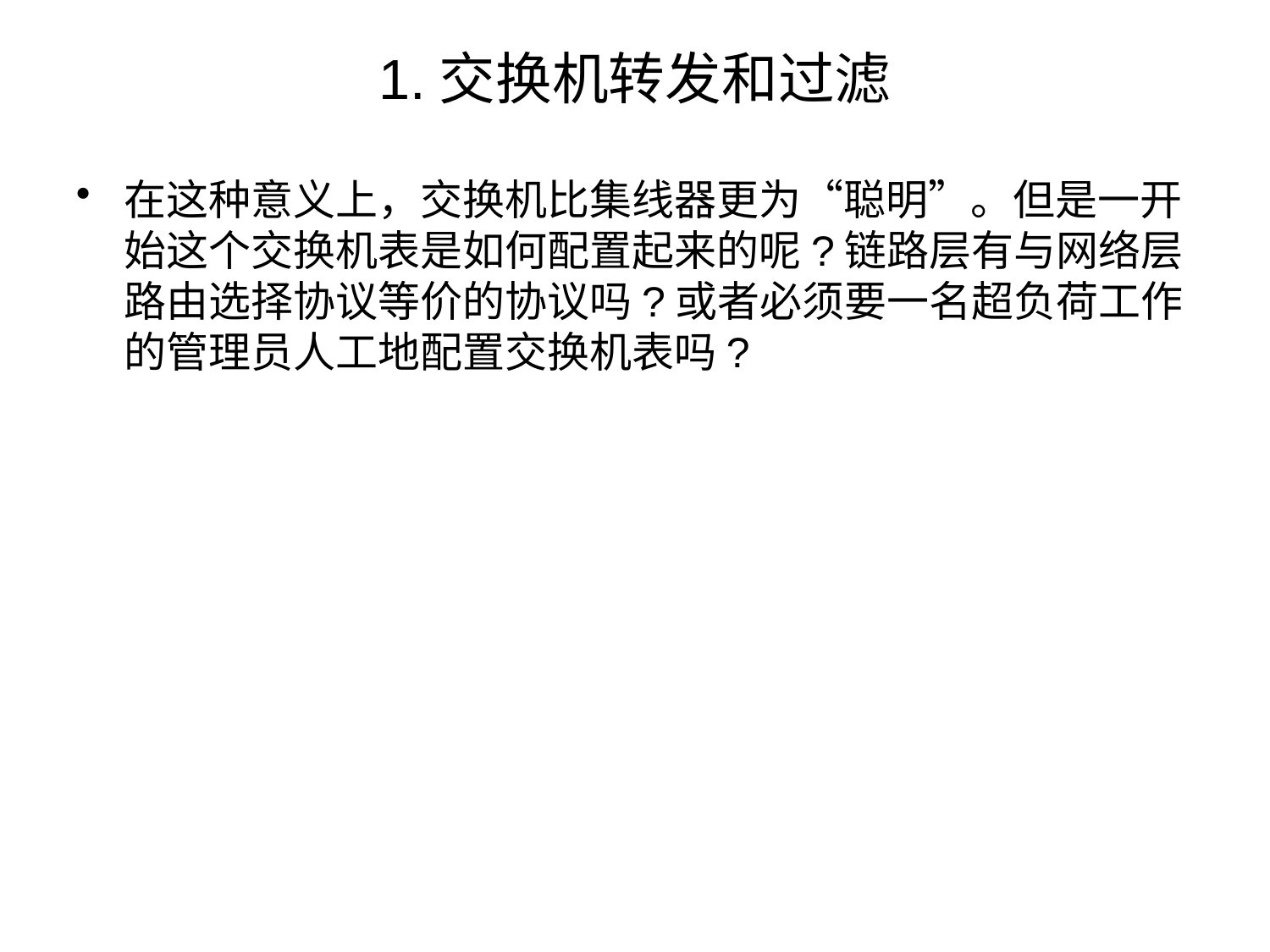

# 1.交换机转发和过滤
在这种意义上，交换机比集线器更为“聪明”。但是一开始这个交换机表是如何配置起来的呢?链路层有与网络层路由选择协议等价的协议吗?或者必须要一名超负荷工作的管理员人工地配置交换机表吗?